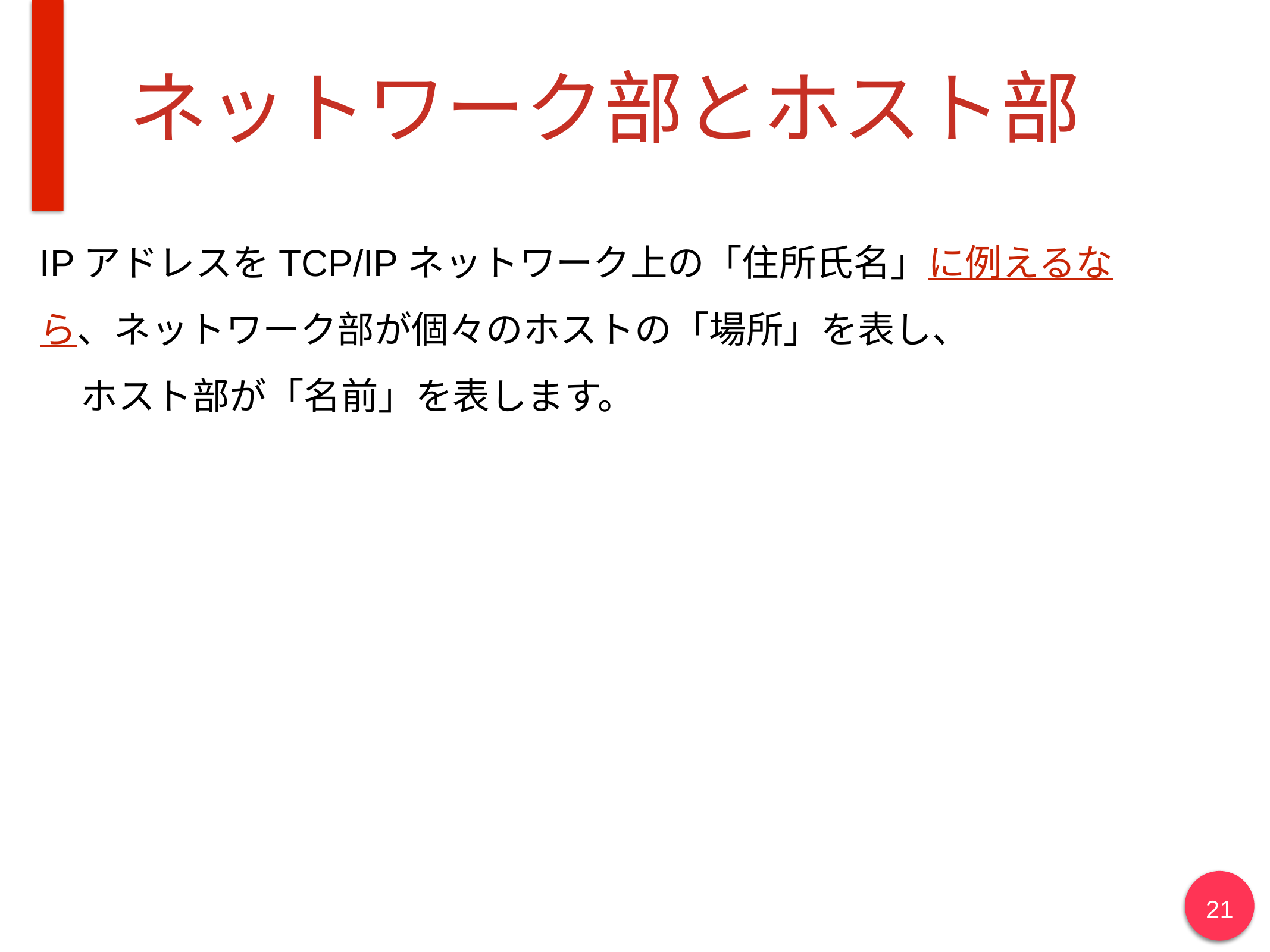

# ネットワーク部とホスト部
IPアドレスをTCP/IPネットワーク上の「住所氏名」に例えるなら、ネットワーク部が個々のホストの「場所」を表し、                        ホスト部が「名前」を表します。
21